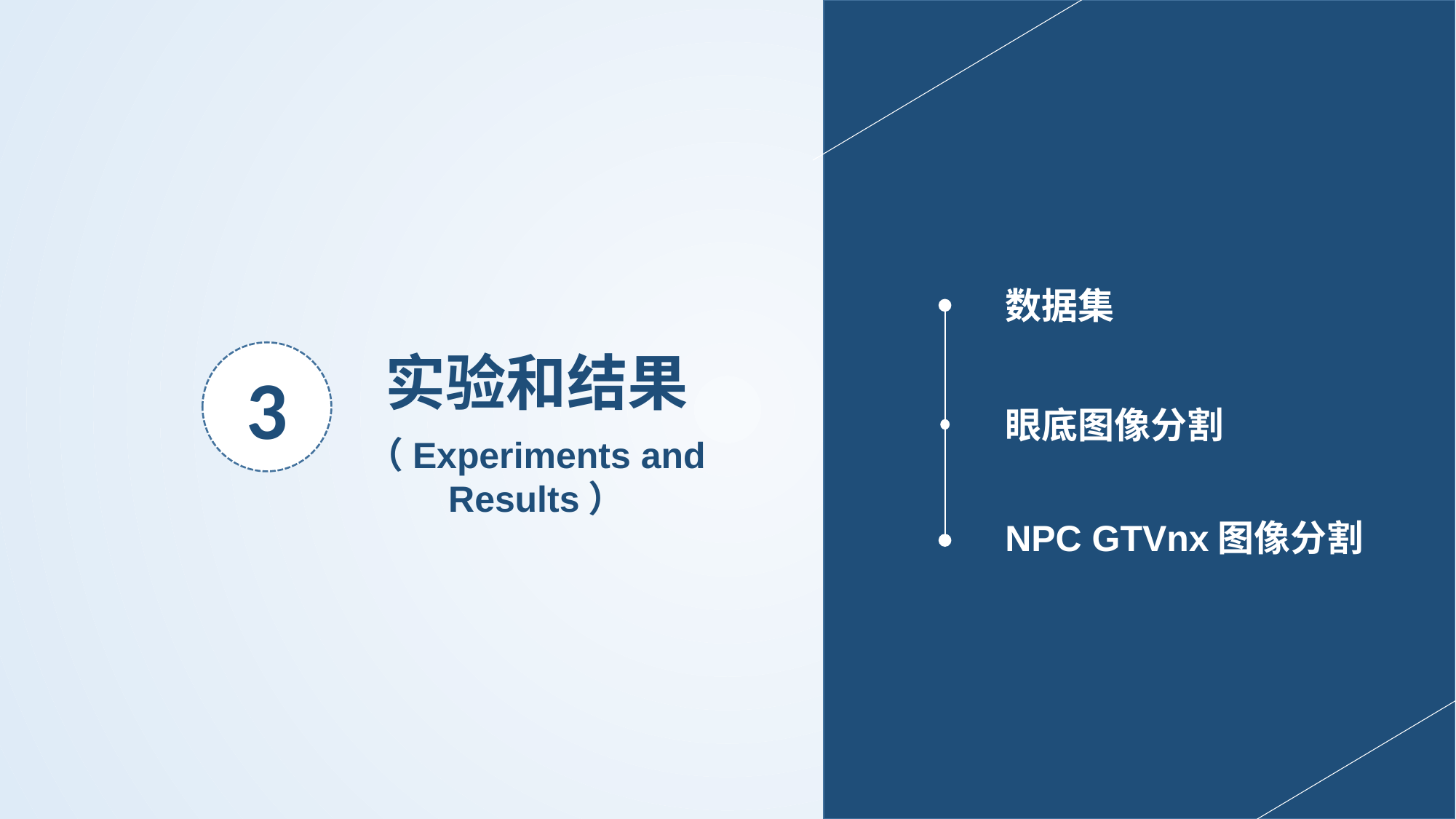

数据集

实验和结果
3
眼底图像分割

（Experiments and Results）
NPC GTVnx图像分割